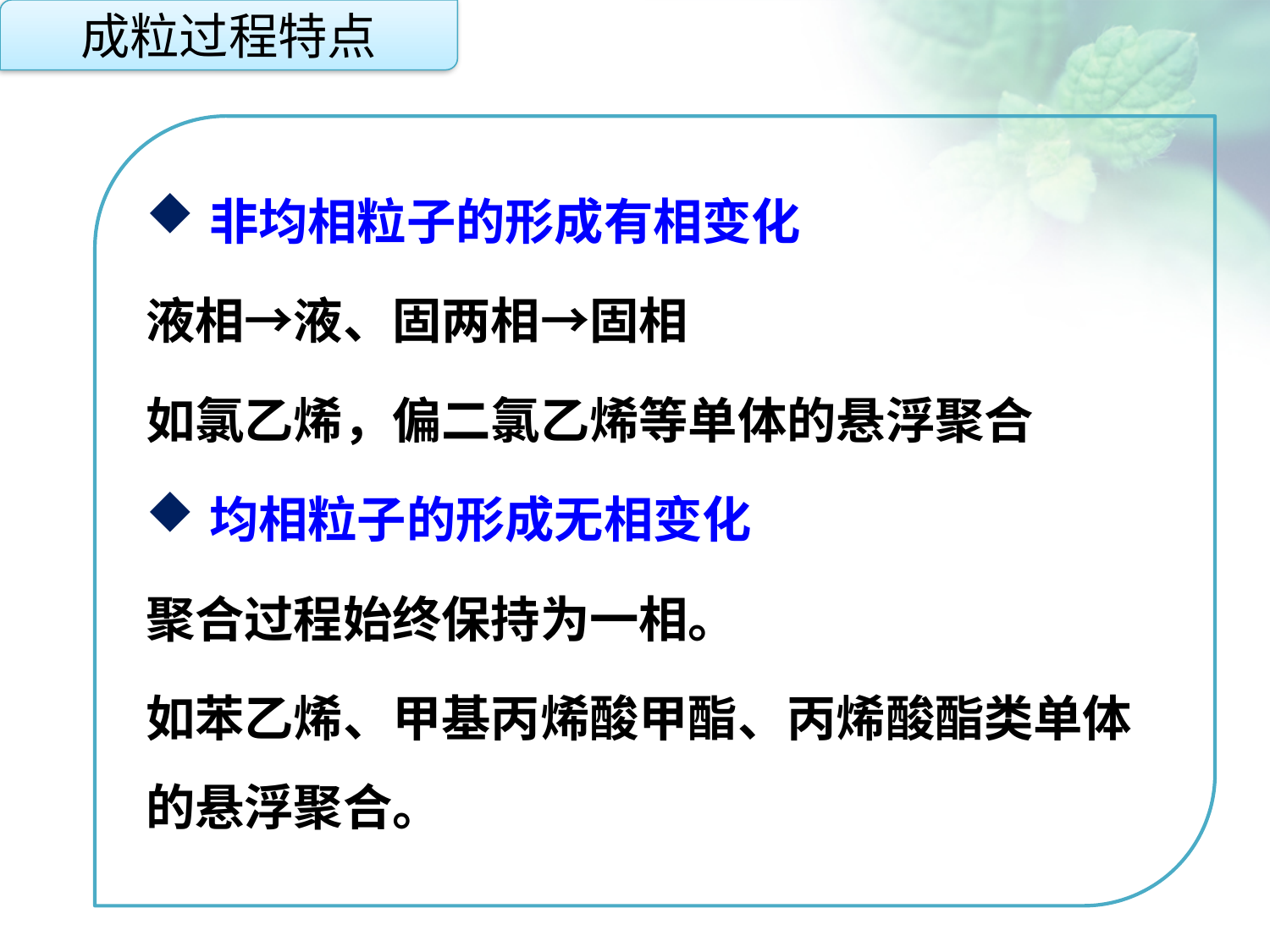

成粒过程特点
非均相粒子的形成有相变化
液相→液、固两相→固相
如氯乙烯，偏二氯乙烯等单体的悬浮聚合
均相粒子的形成无相变化
聚合过程始终保持为一相。
如苯乙烯、甲基丙烯酸甲酯、丙烯酸酯类单体的悬浮聚合。
点击添加文本
点击添加文本
点击添加文本
点击添加文本